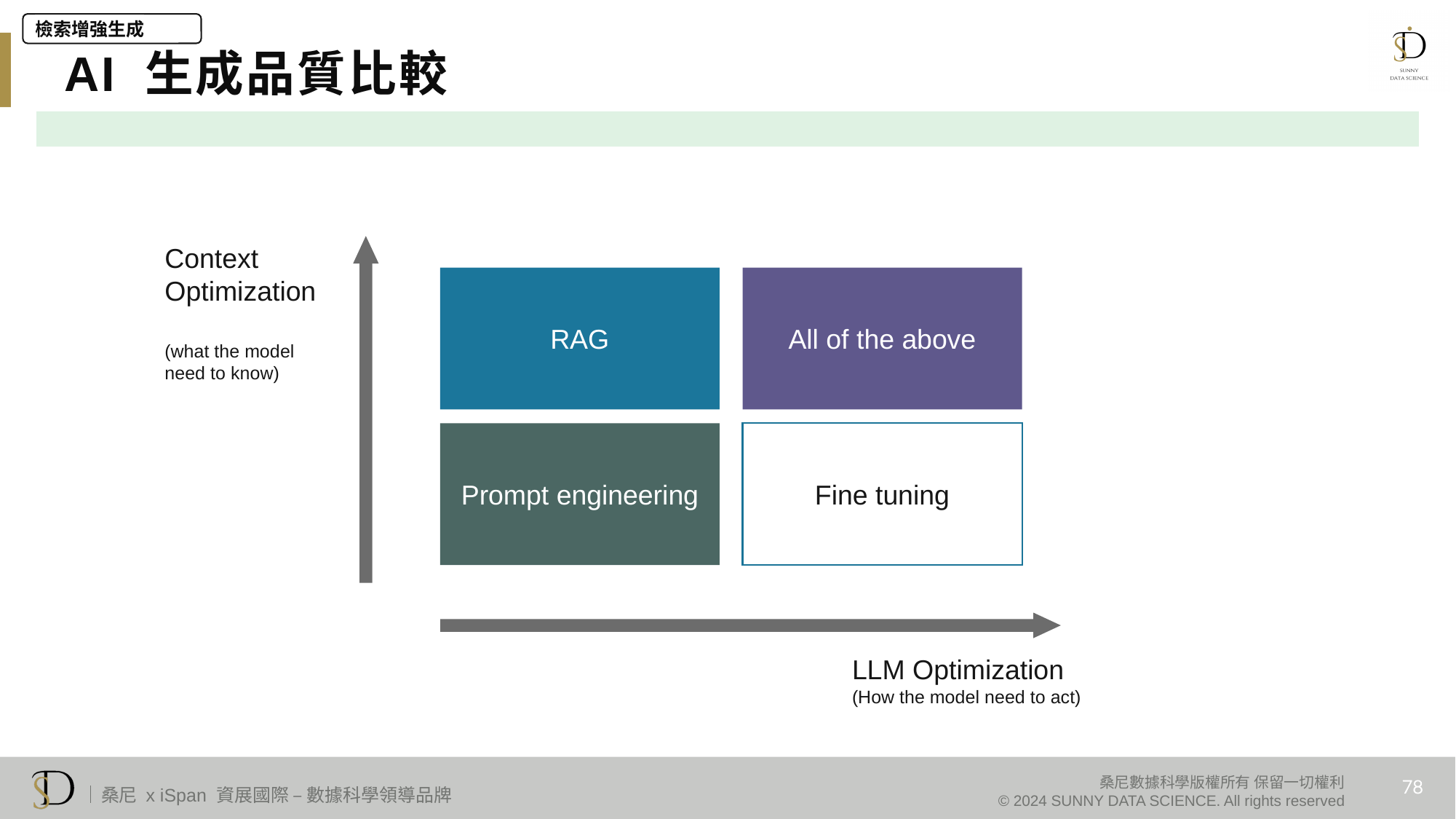

檢索增強生成
AI 生成品質比較

Context
Optimization

(what the model need to know)

RAG
All of the above

Prompt engineering
Fine tuning
LLM Optimization
(How the model need to act)